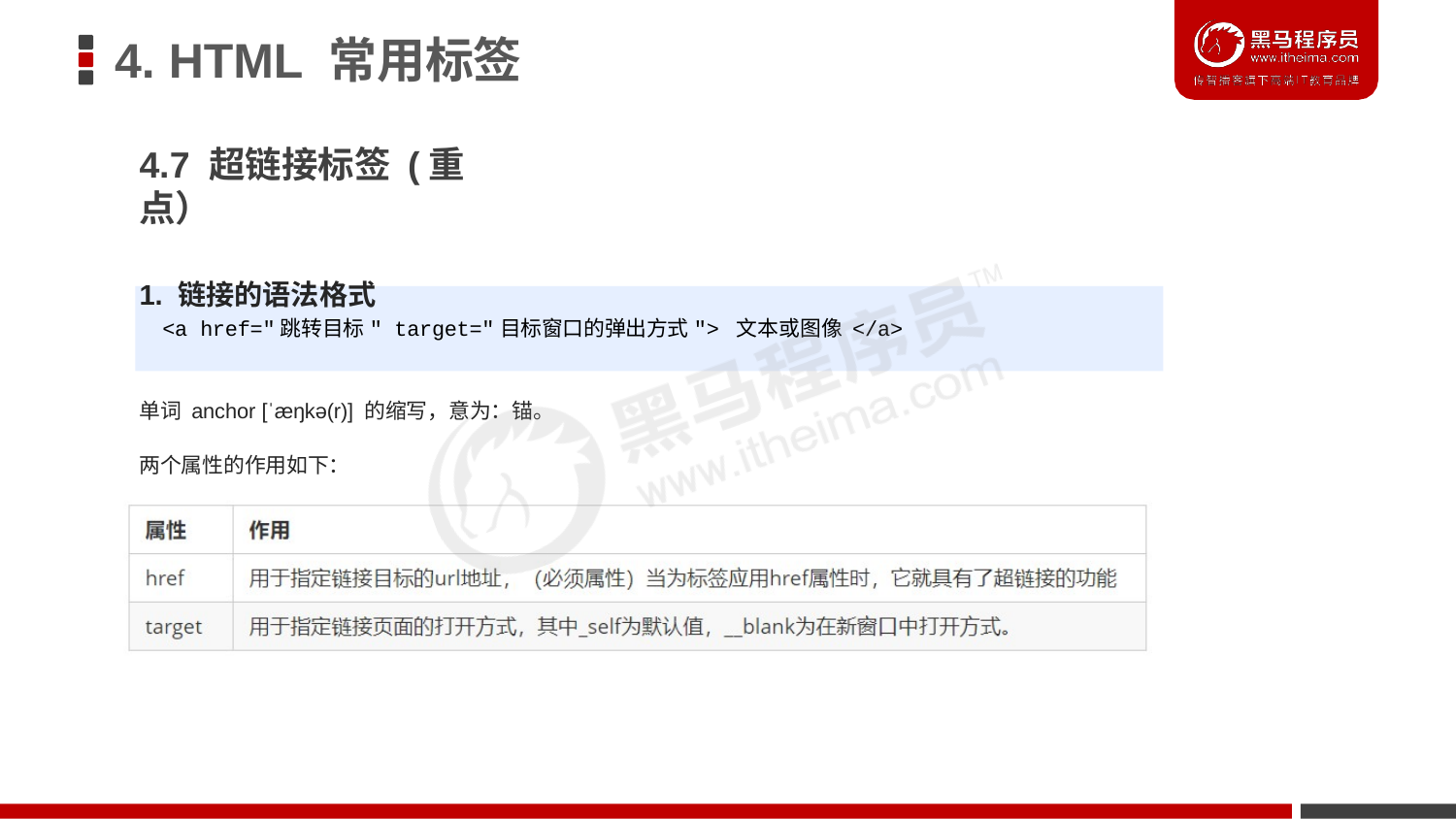

# 4. HTML 常用标签
4.7 超链接标签 (重点）

1. 链接的语法格式

<a href="跳转目标" target="目标窗口的弹出方式"> 文本或图像 </a>
单词 anchor [ˈæŋkə(r)] 的缩写，意为：锚。

两个属性的作用如下：